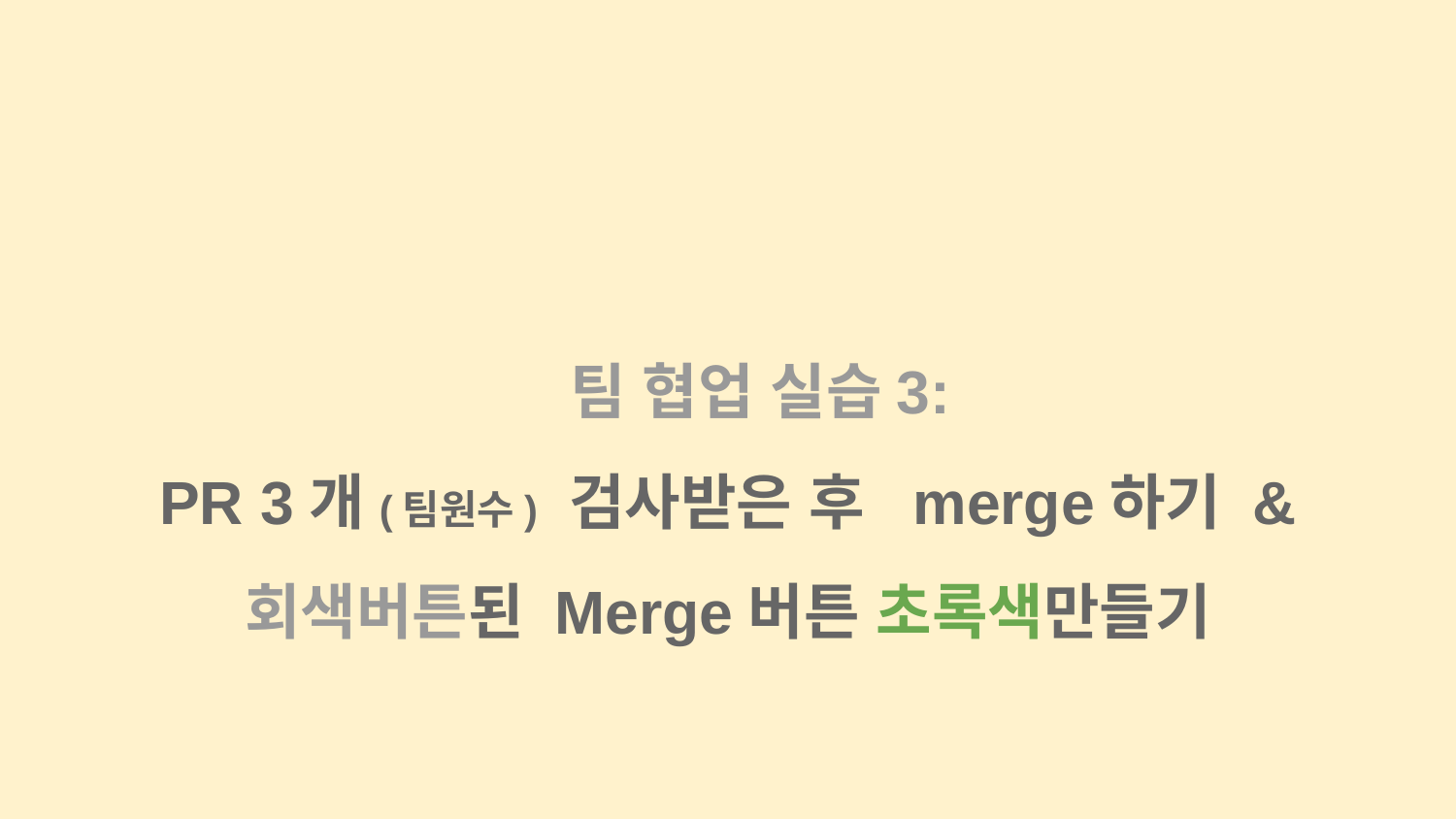

팀 협업 실습3:
PR 3개(팀원수) 검사받은 후  merge하기 &
회색버튼된 Merge버튼 초록색만들기